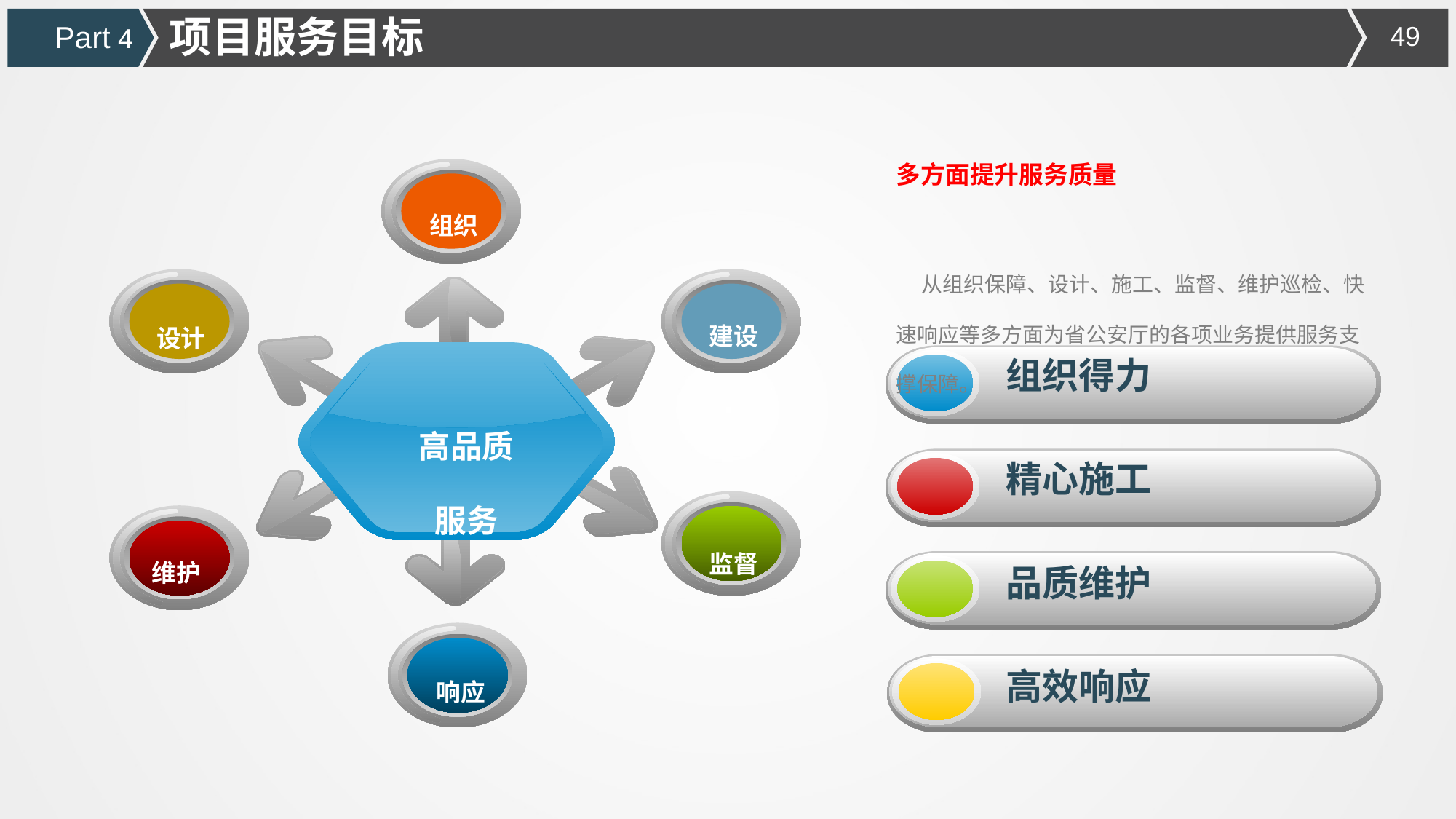

项目服务目标
Part 4
多方面提升服务质量

    从组织保障、设计、施工、监督、维护巡检、快速响应等多方面为省公安厅的各项业务提供服务支撑保障。

组织
组织得力

精心施工
建设
设计

高品质
服务
品质维护

高效响应

监督
维护

响应